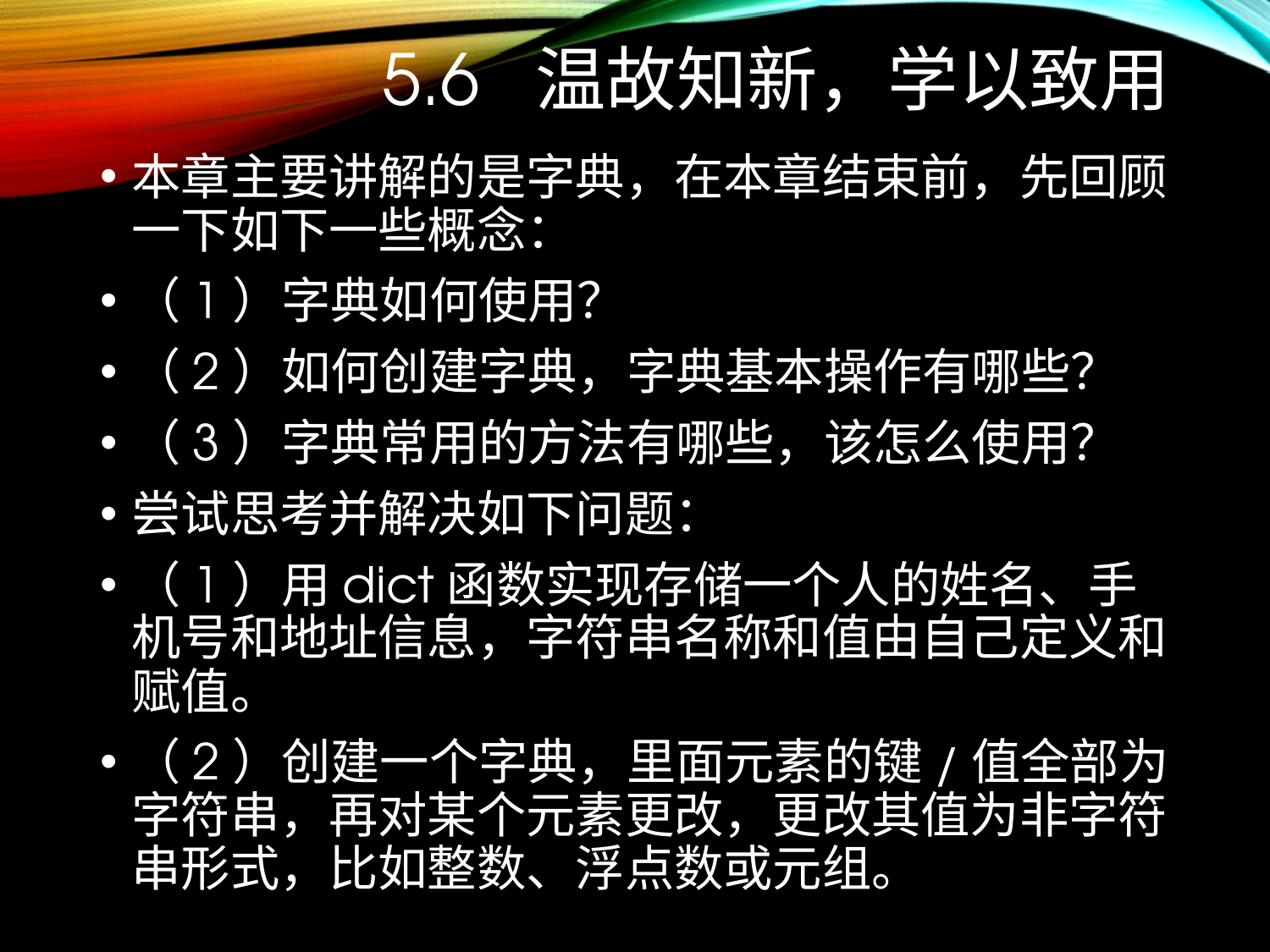

# 5.6  温故知新，学以致用
本章主要讲解的是字典，在本章结束前，先回顾一下如下一些概念：
（1）字典如何使用？
（2）如何创建字典，字典基本操作有哪些？
（3）字典常用的方法有哪些，该怎么使用？
尝试思考并解决如下问题：
（1）用dict函数实现存储一个人的姓名、手机号和地址信息，字符串名称和值由自己定义和赋值。
（2）创建一个字典，里面元素的键/值全部为字符串，再对某个元素更改，更改其值为非字符串形式，比如整数、浮点数或元组。